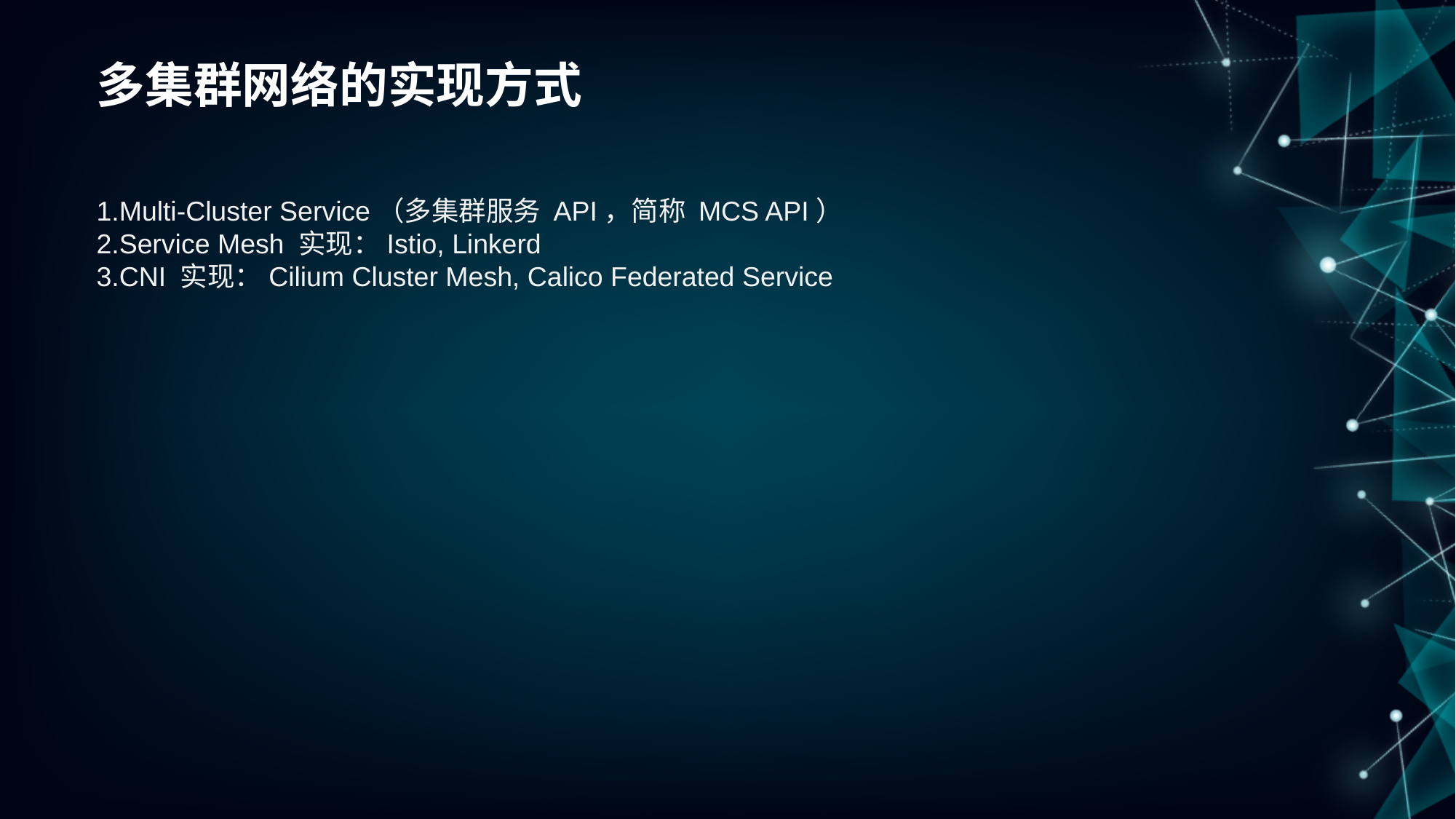

多集群网络的实现方式
1.Multi-Cluster Service（多集群服务 API，简称 MCS API）
2.Service Mesh 实现：Istio, Linkerd
3.CNI 实现：Cilium Cluster Mesh, Calico Federated Service